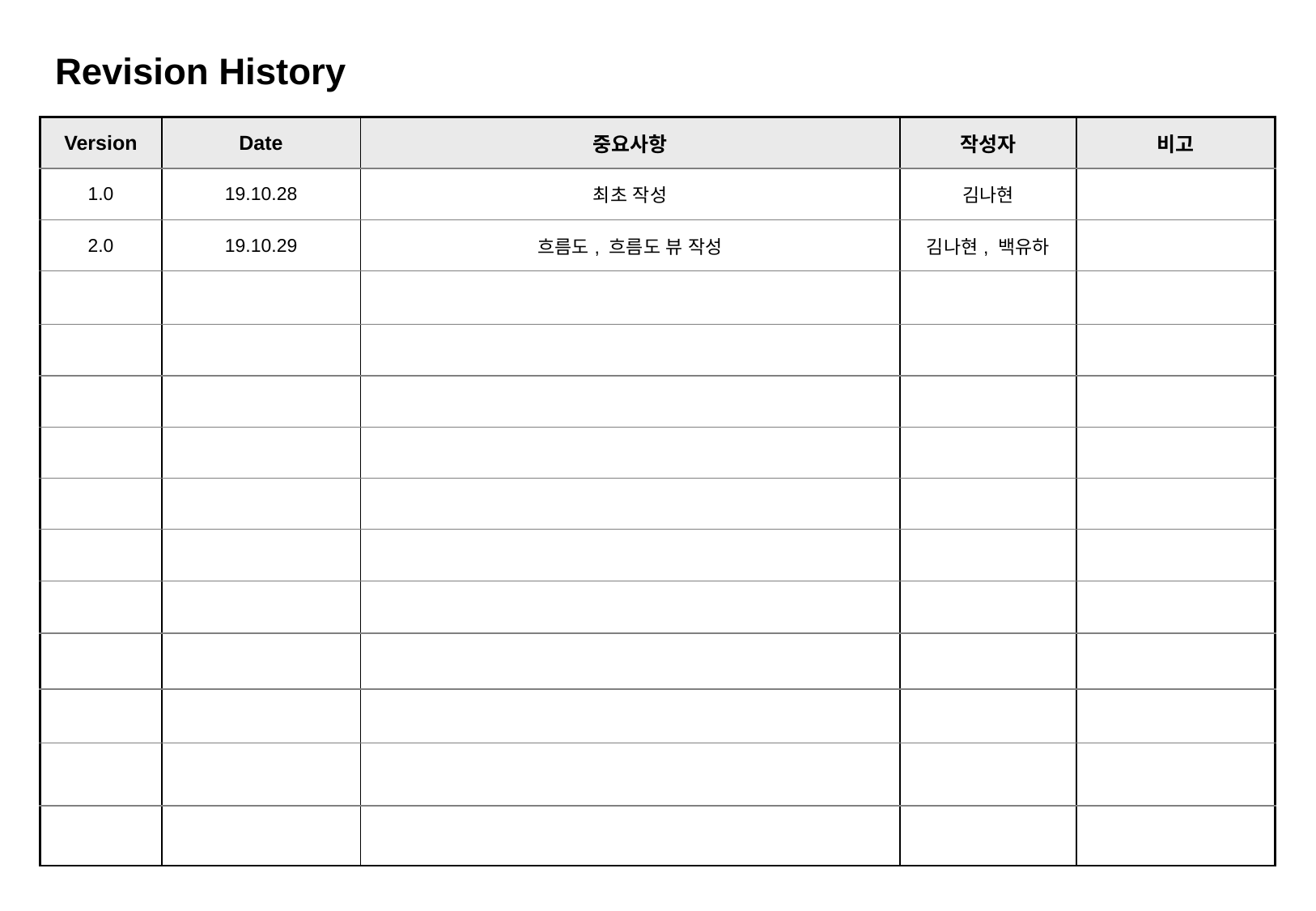

Revision History
| Version | Date | 중요사항 | 작성자 | 비고 |
| --- | --- | --- | --- | --- |
| 1.0 | 19.10.28 | 최초 작성 | 김나현 |  |
| 2.0 | 19.10.29 | 흐름도, 흐름도 뷰 작성 | 김나현, 백유하 |  |
|  |  |  |  |  |
|  |  |  |  |  |
|  |  |  |  |  |
|  |  |  |  |  |
|  |  |  |  |  |
|  |  |  |  |  |
|  |  |  |  |  |
|  |  |  |  |  |
|  |  |  |  |  |
|  |  |  |  |  |
|  |  |  |  |  |